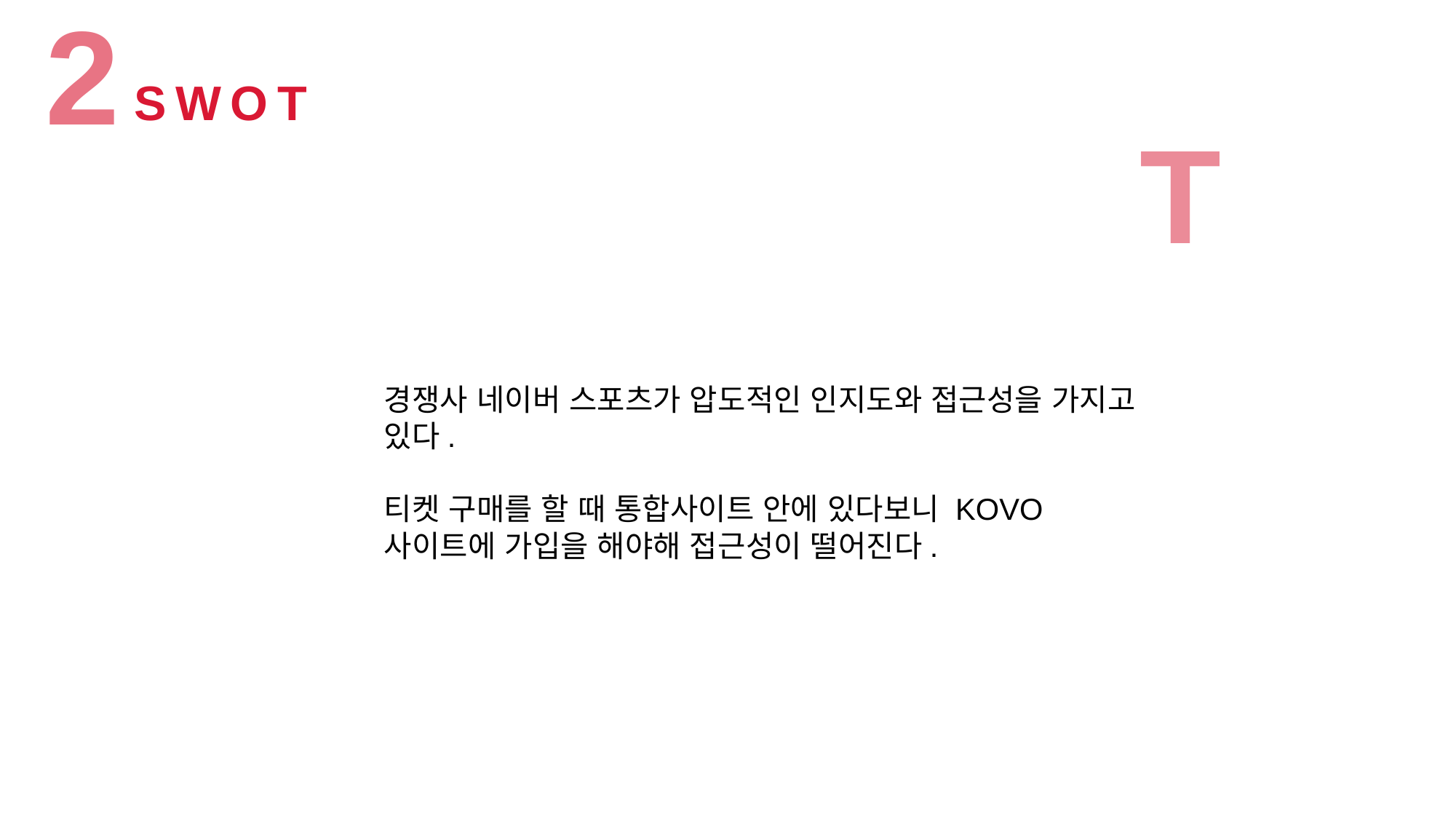

2
SWOT
T
경쟁사 네이버 스포츠가 압도적인 인지도와 접근성을 가지고 있다.

티켓 구매를 할 때 통합사이트 안에 있다보니 KOVO 사이트에 가입을 해야해 접근성이 떨어진다.